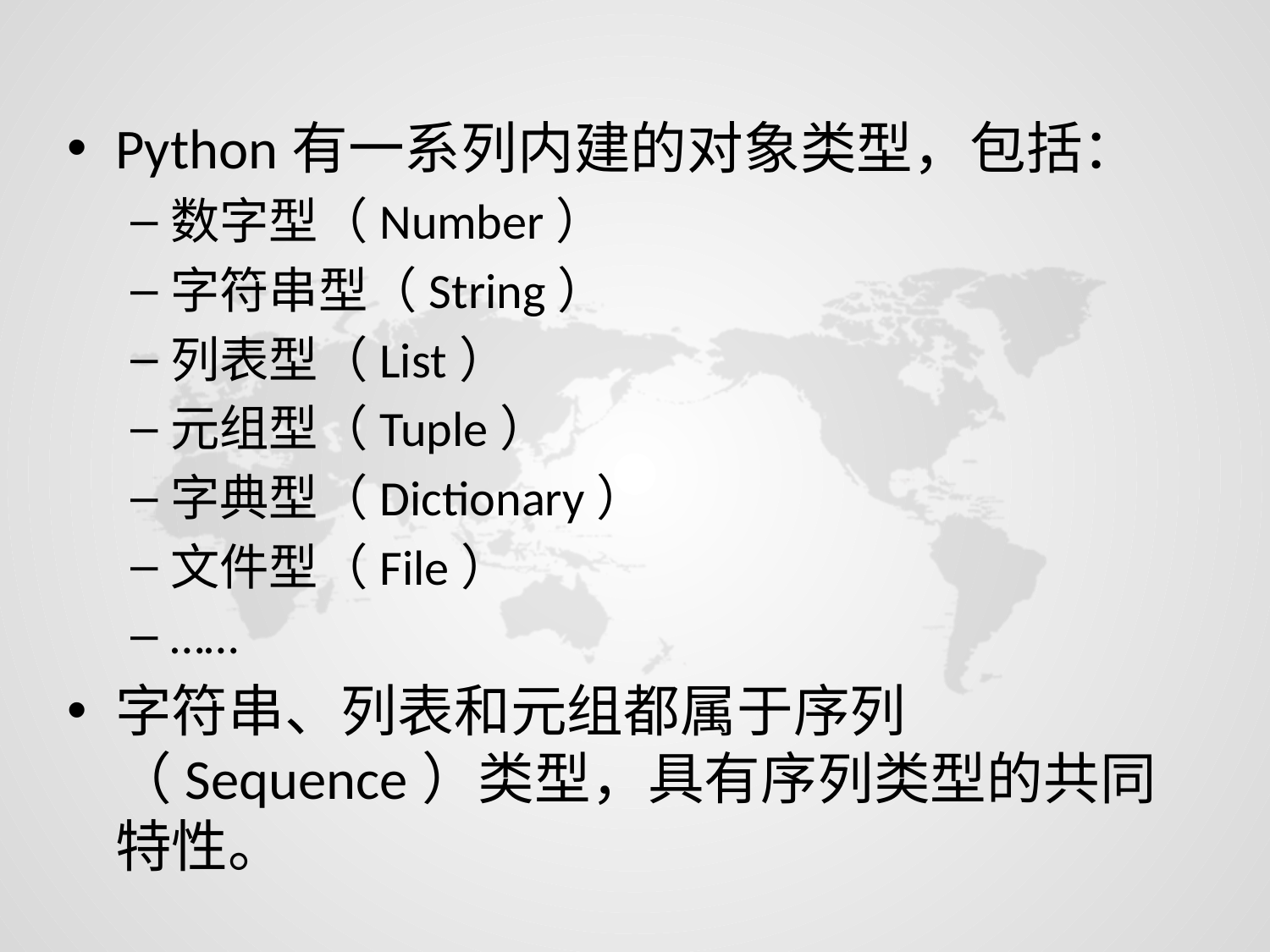

Python有一系列内建的对象类型，包括：
数字型（Number）
字符串型（String）
列表型（List）
元组型（Tuple）
字典型（Dictionary）
文件型（File）
……
字符串、列表和元组都属于序列（Sequence）类型，具有序列类型的共同特性。